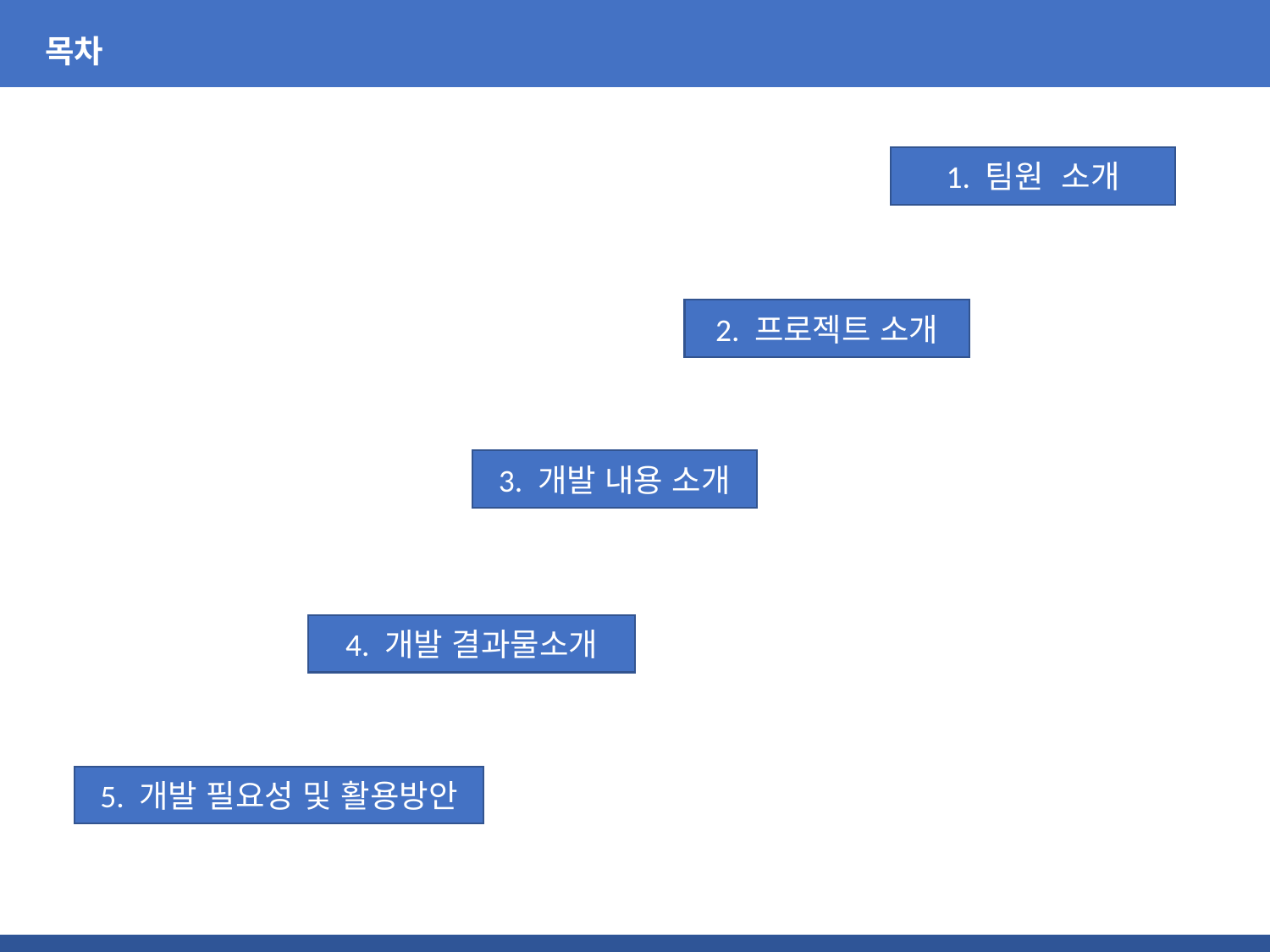

목차
1. 팀원  소개
2. 프로젝트 소개
3. 개발 내용 소개
4. 개발 결과물소개
5. 개발 필요성 및 활용방안